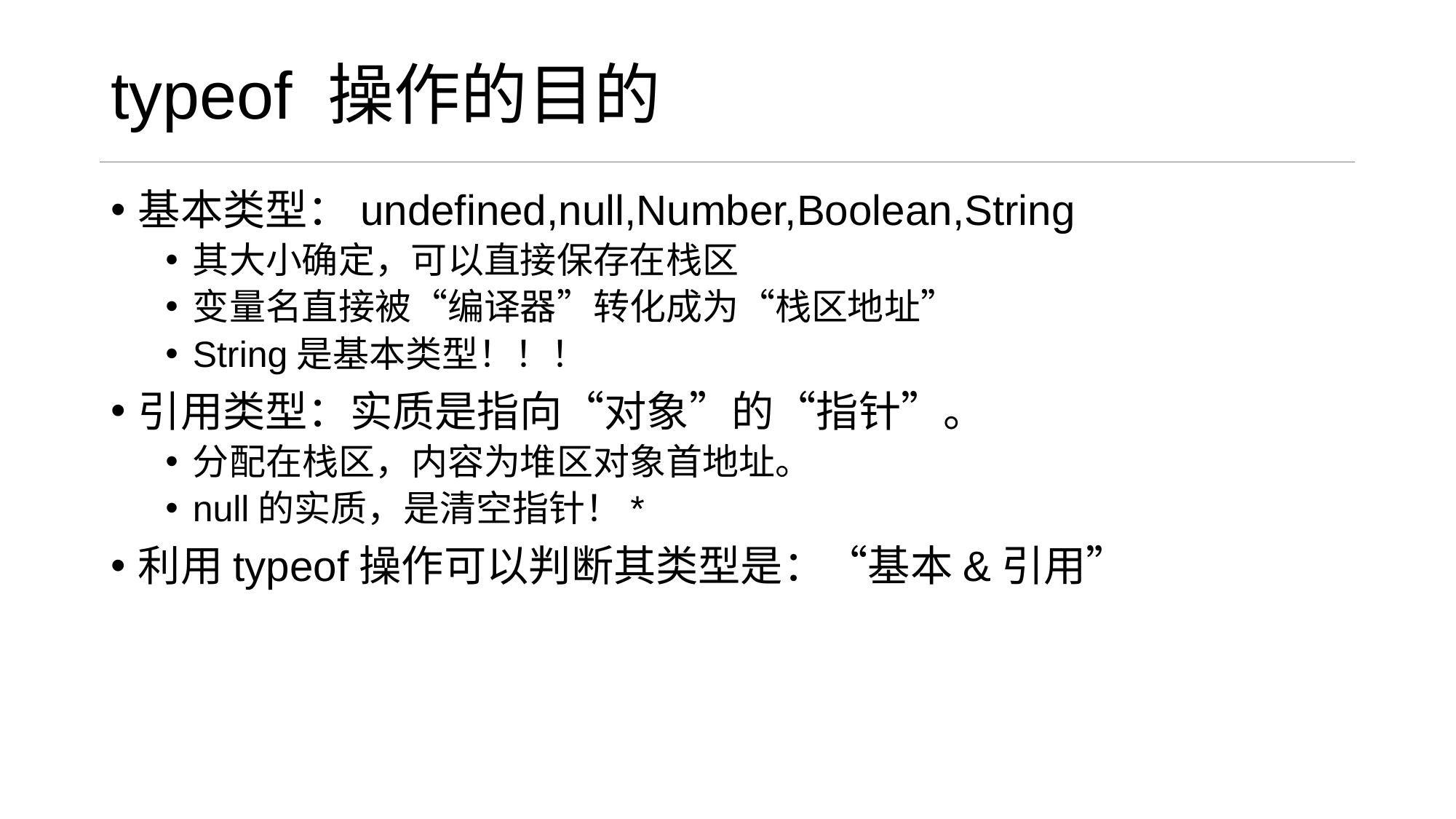

# typeof 操作的目的
基本类型：undefined,null,Number,Boolean,String
其大小确定，可以直接保存在栈区
变量名直接被“编译器”转化成为“栈区地址”
String是基本类型！！！
引用类型：实质是指向“对象”的“指针”。
分配在栈区，内容为堆区对象首地址。
null的实质，是清空指针！*
利用typeof操作可以判断其类型是：“基本&引用”